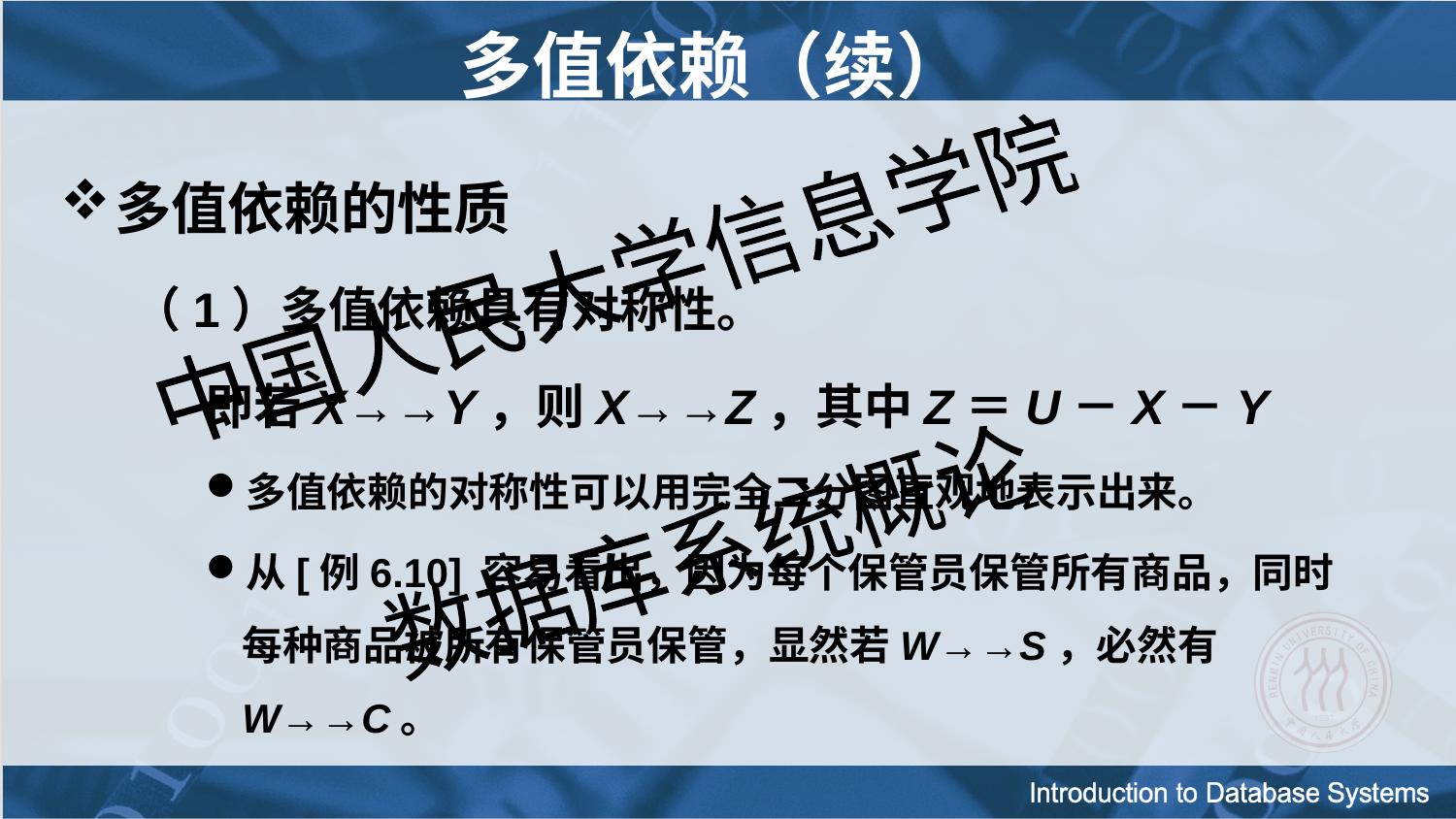

# 多值依赖（续）
多值依赖的性质
（1）多值依赖具有对称性。
即若X→→Y，则X→→Z，其中Z＝U－X－Y
多值依赖的对称性可以用完全二分图直观地表示出来。
从[例6.10] 容易看出，因为每个保管员保管所有商品，同时每种商品被所有保管员保管，显然若W→→S，必然有W→→C。